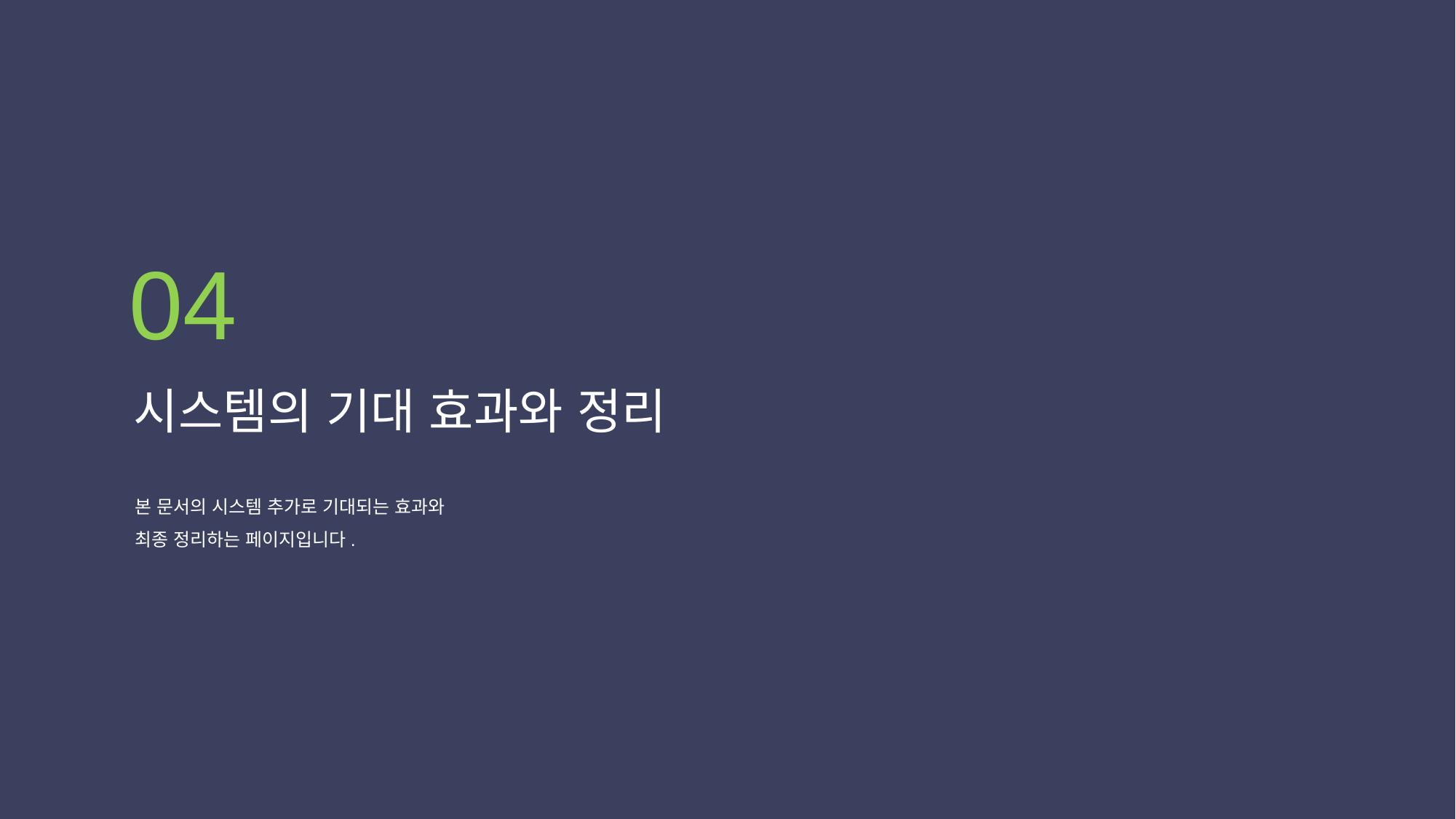

04
시스템의 기대 효과와 정리
본 문서의 시스템 추가로 기대되는 효과와
최종 정리하는 페이지입니다.